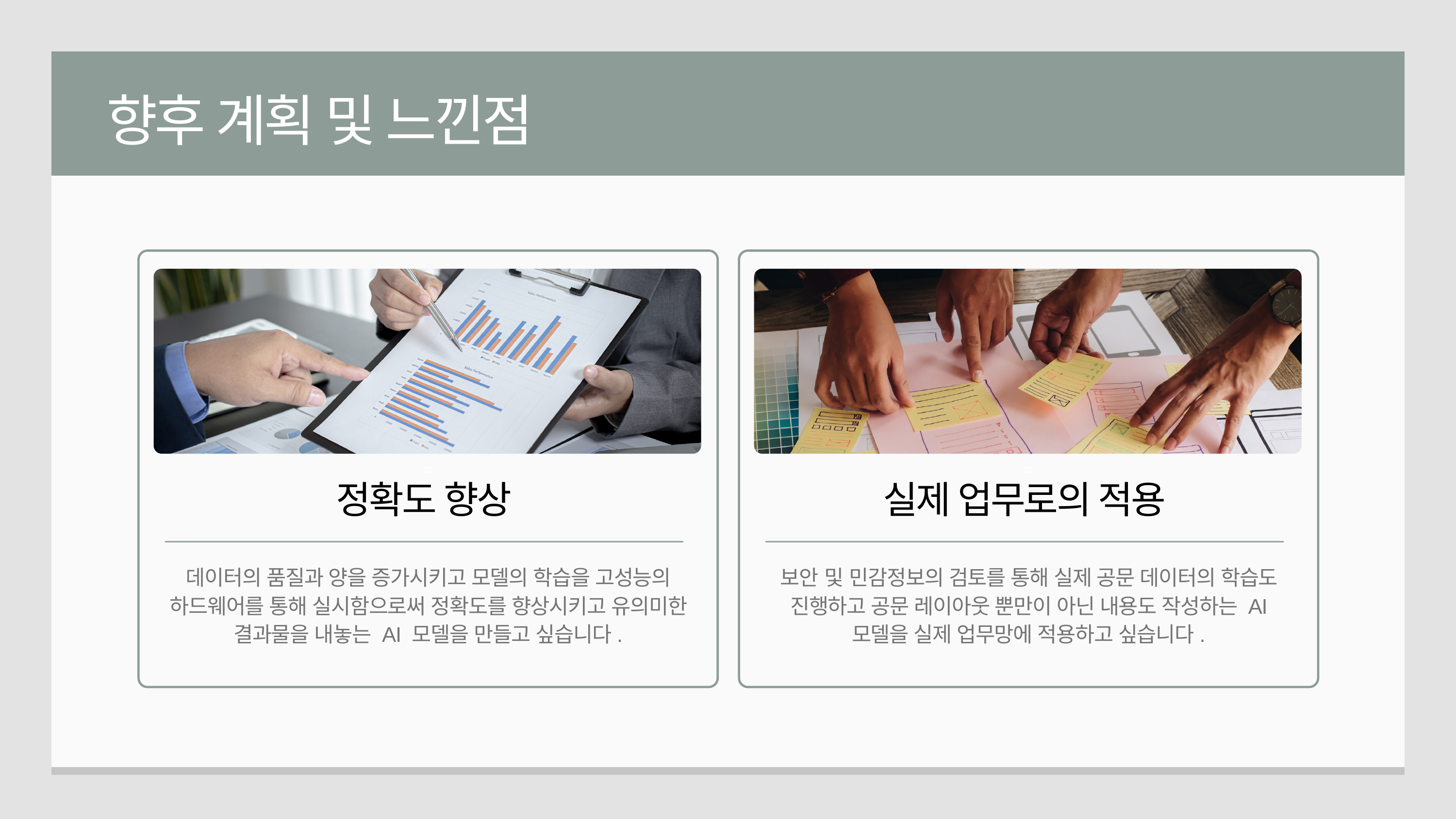

향후 계획 및 느낀점

=

=

정확도 향상
실제 업무로의 적용

데이터의 품질과 양을 증가시키고 모델의 학습을 고성능의 하드웨어를 통해 실시함으로써 정확도를 향상시키고 유의미한 결과물을 내놓는 AI 모델을 만들고 싶습니다.
보안 및 민감정보의 검토를 통해 실제 공문 데이터의 학습도 진행하고 공문 레이아웃 뿐만이 아닌 내용도 작성하는 AI 모델을 실제 업무망에 적용하고 싶습니다.